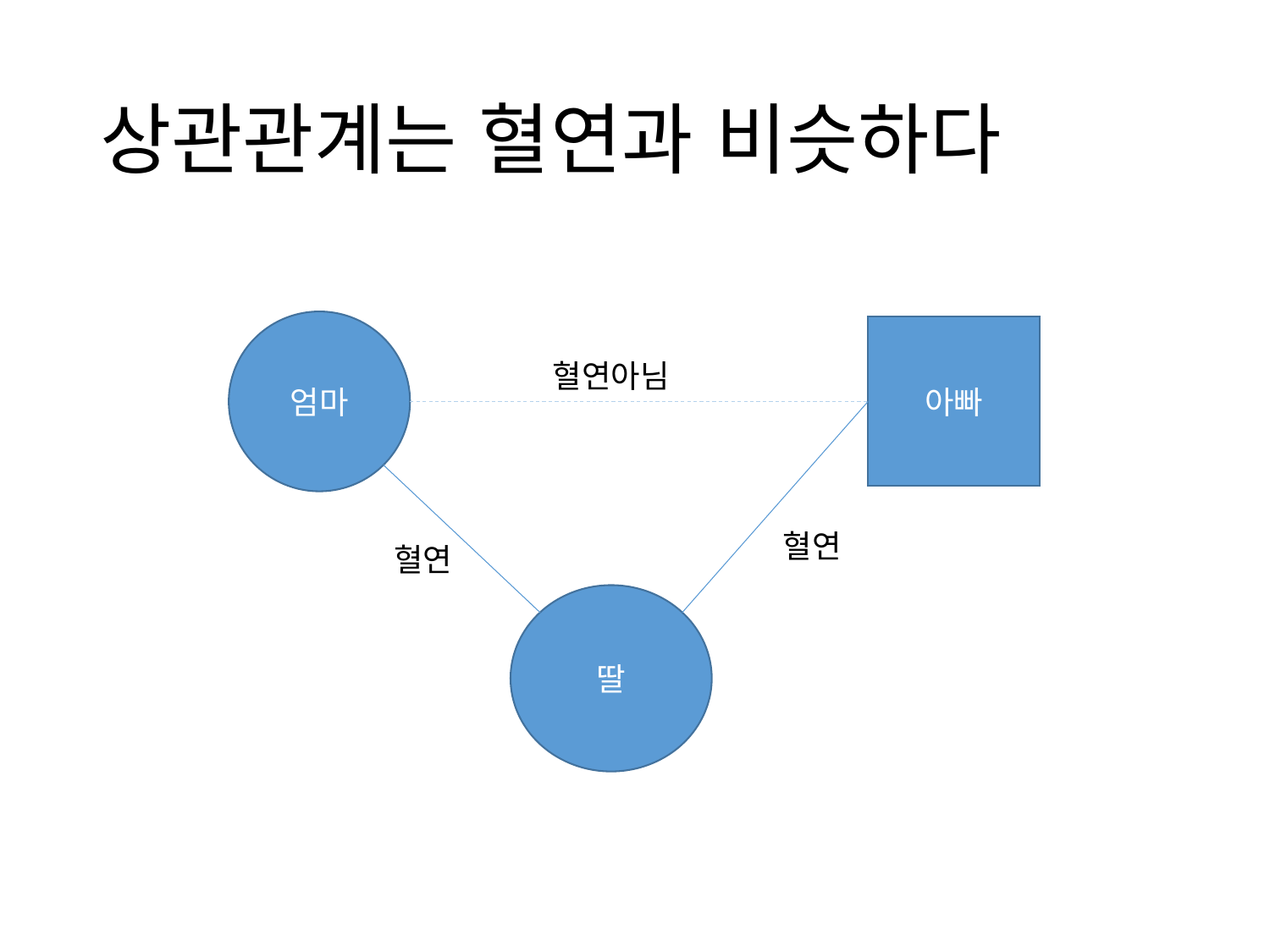

# 상관관계는 혈연과 비슷하다
엄마
아빠
혈연아님
혈연
혈연
딸